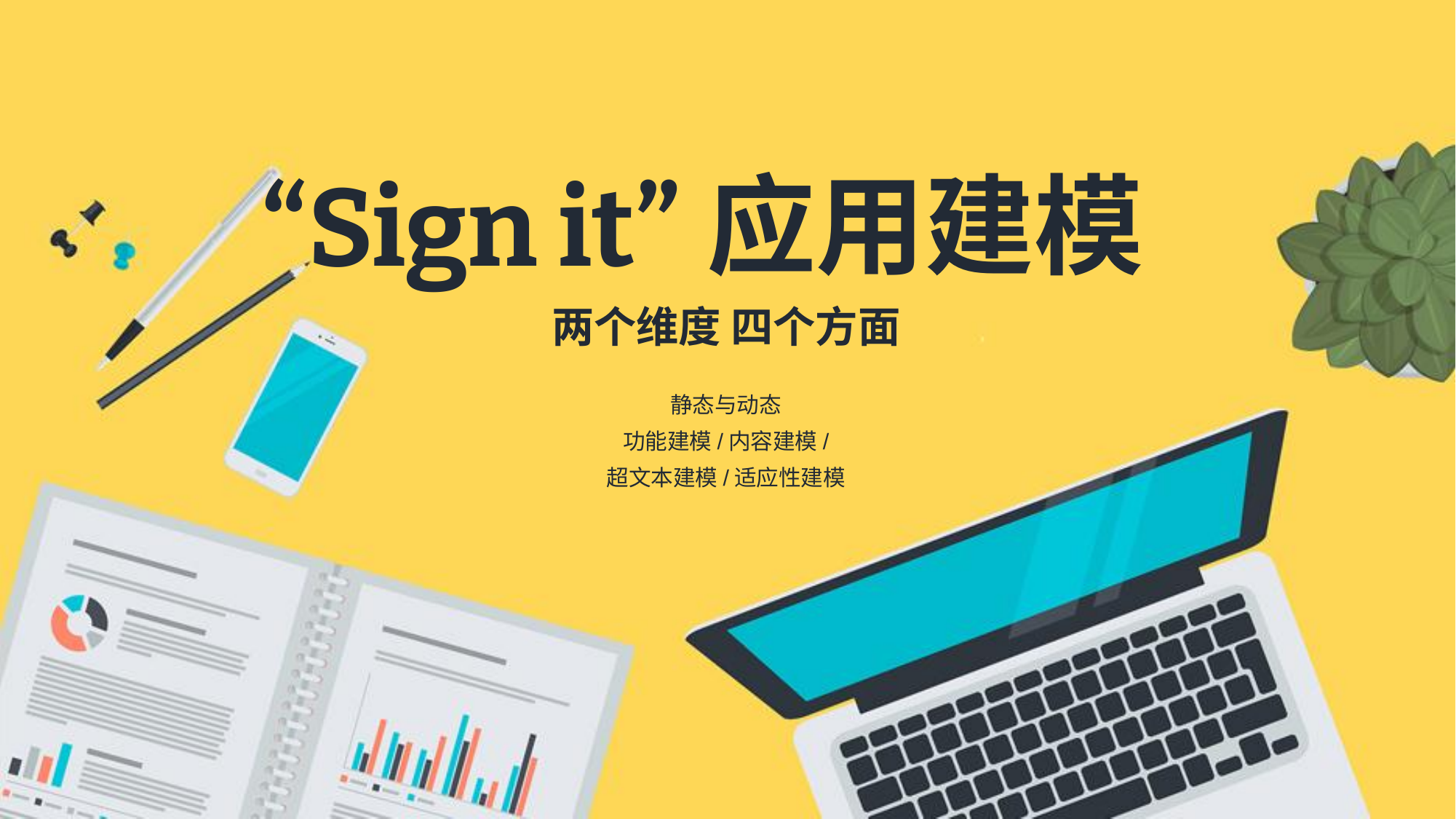

“Sign it”应用建模
两个维度 四个方面
静态与动态
功能建模/内容建模/
超文本建模/适应性建模